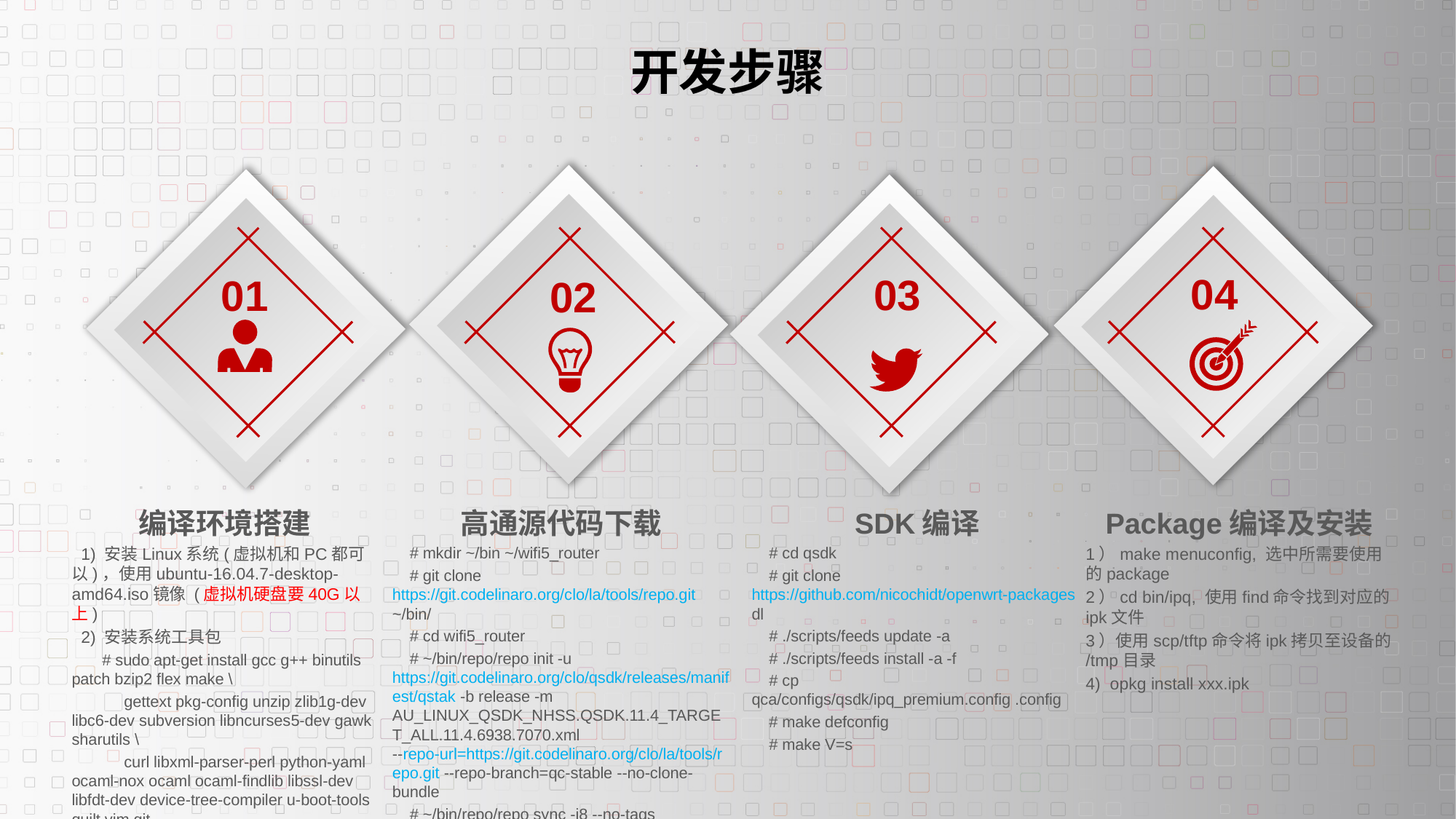

# 开发步骤

04
03
01
02

编译环境搭建
  1) 安装Linux系统(虚拟机和PC都可以)，使用ubuntu-16.04.7-desktop-amd64.iso镜像 (虚拟机硬盘要40G以上)
  2) 安装系统工具包
       # sudo apt-get install gcc g++ binutils patch bzip2 flex make \
            gettext pkg-config unzip zlib1g-dev libc6-dev subversion libncurses5-dev gawk sharutils \
            curl libxml-parser-perl python-yaml ocaml-nox ocaml ocaml-findlib libssl-dev libfdt-dev device-tree-compiler u-boot-tools quilt vim git
高通源代码下载
    # mkdir ~/bin ~/wifi5_router
    # git clone https://git.codelinaro.org/clo/la/tools/repo.git ~/bin/
    # cd wifi5_router
    # ~/bin/repo/repo init -u https://git.codelinaro.org/clo/qsdk/releases/manifest/qstak -b release -m AU_LINUX_QSDK_NHSS.QSDK.11.4_TARGET_ALL.11.4.6938.7070.xml --repo-url=https://git.codelinaro.org/clo/la/tools/repo.git --repo-branch=qc-stable --no-clone-bundle
    # ~/bin/repo/repo sync -j8 --no-tags
SDK编译
    # cd qsdk
    # git clone https://github.com/nicochidt/openwrt-packages dl
    # ./scripts/feeds update -a
    # ./scripts/feeds install -a -f
    # cp qca/configs/qsdk/ipq_premium.config .config
    # make defconfig
    # make V=s
Package编译及安装
1）make menuconfig, 选中所需要使用的package
2）cd bin/ipq, 使用find命令找到对应的ipk文件
3）使用scp/tftp命令将ipk拷贝至设备的/tmp目录
4)  opkg install xxx.ipk